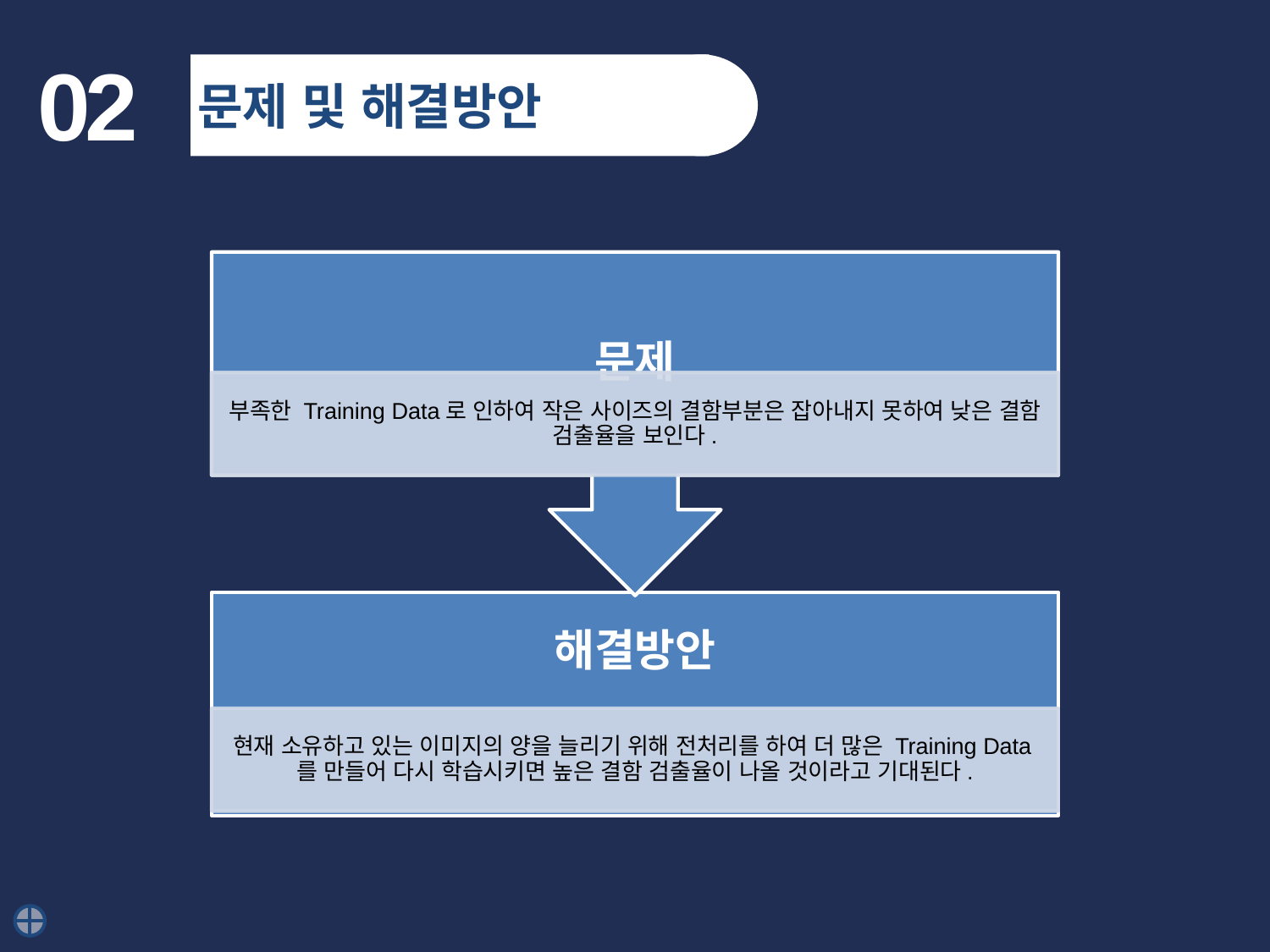

02

문제 및 해결방안
해결방안
현재 소유하고 있는 이미지의 양을 늘리기 위해 전처리를 하여 더 많은 Training Data를 만들어 다시 학습시키면 높은 결함 검출율이 나올 것이라고 기대된다.
문제
부족한 Training Data로 인하여 작은 사이즈의 결함부분은 잡아내지 못하여 낮은 결함 검출율을 보인다.